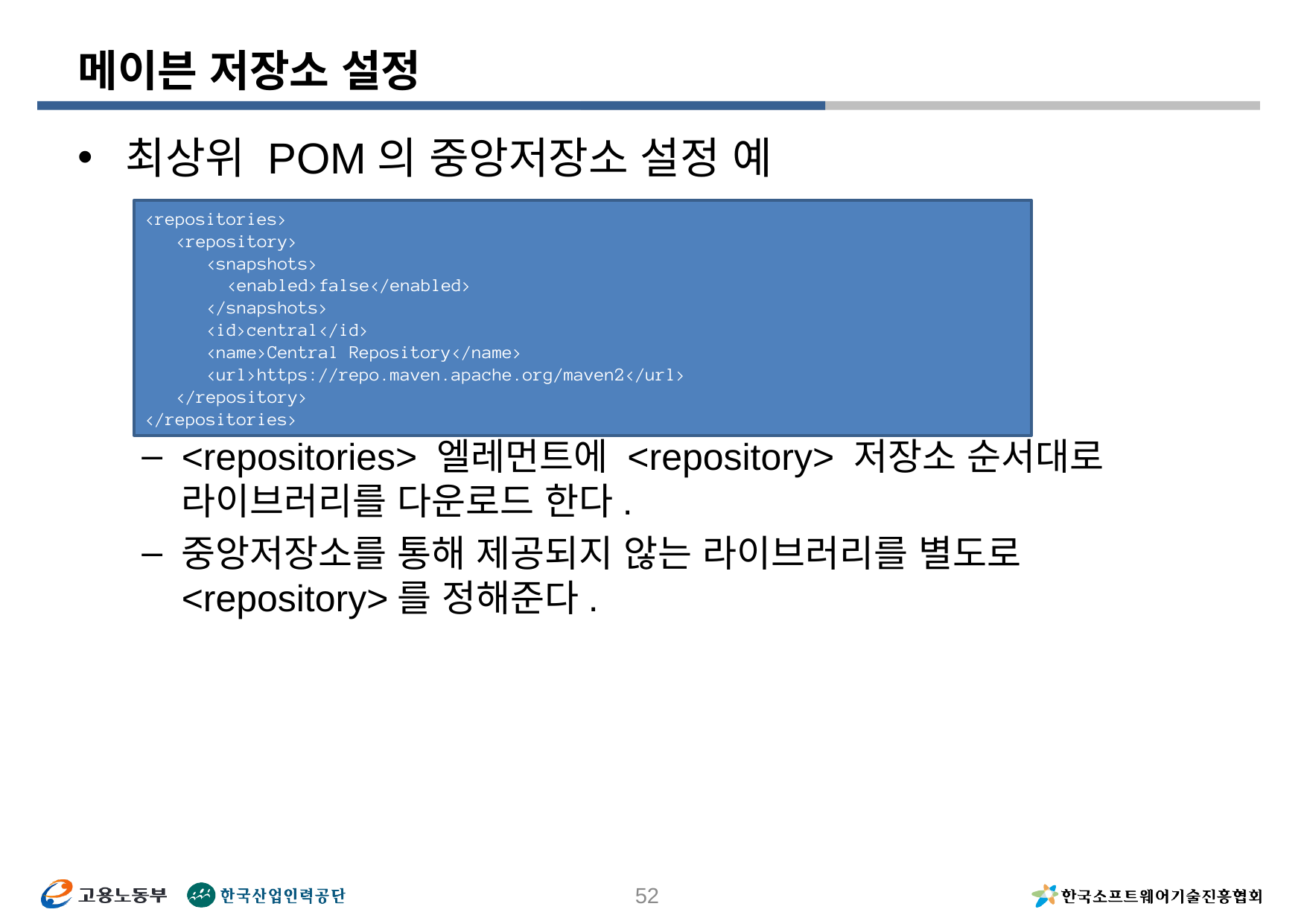

# 메이븐 저장소 설정
최상위 POM의 중앙저장소 설정 예

<repositories> 엘레먼트에 <repository> 저장소 순서대로 라이브러리를 다운로드 한다.
중앙저장소를 통해 제공되지 않는 라이브러리를 별도로 <repository>를 정해준다.
<repositories>
   <repository>
      <snapshots>
        <enabled>false</enabled>
      </snapshots>
      <id>central</id>
      <name>Central Repository</name>
      <url>https://repo.maven.apache.org/maven2</url>
   </repository>
</repositories>
52